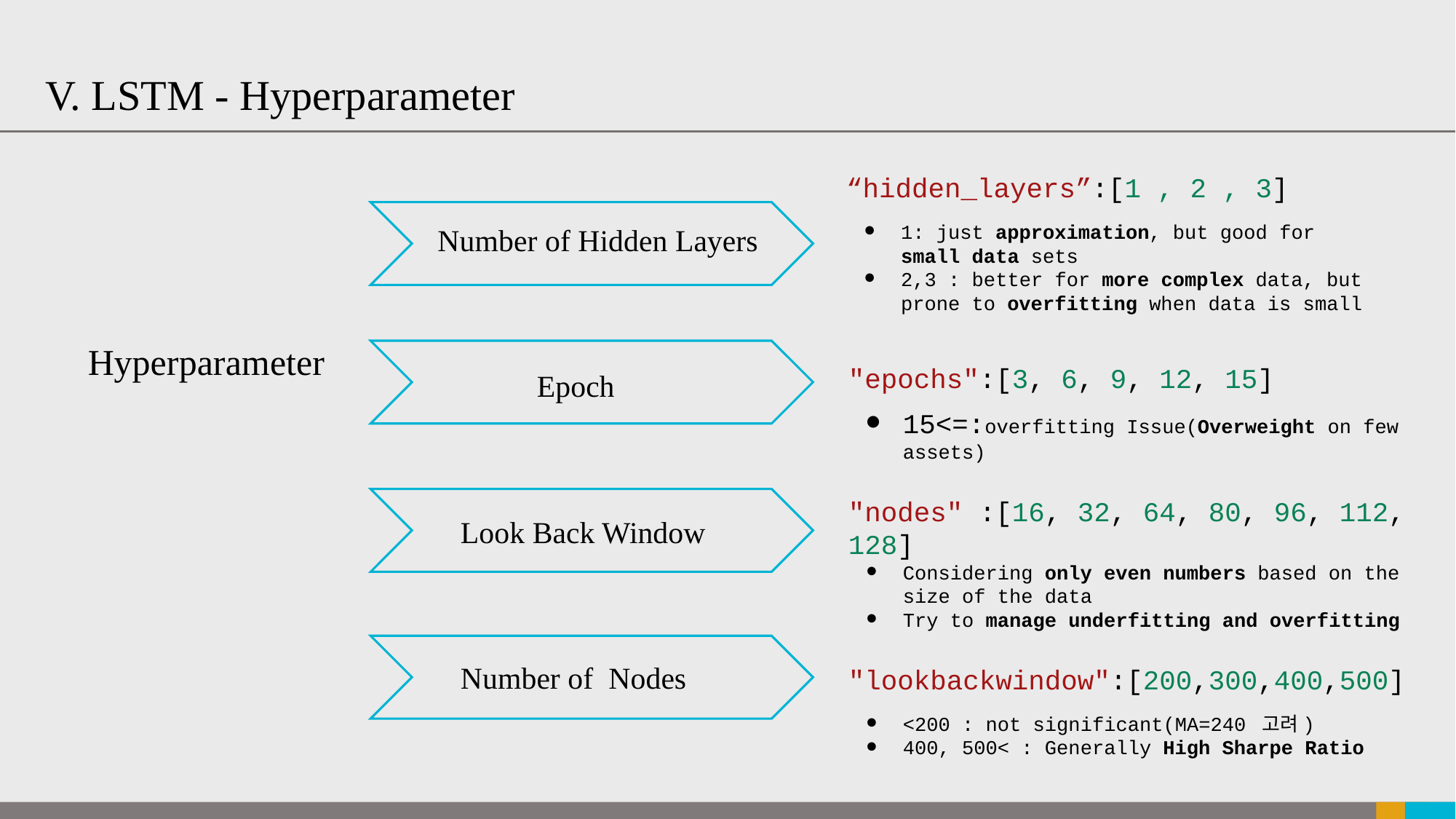

V. LSTM - Hyperparameter

“hidden_layers”:[1 , 2 , 3]

1: just approximation, but good for small data sets
2,3 : better for more complex data, but prone to overfitting when data is small

Number of Hidden Layers

             Epoch

   Look Back Window

   Number of  Nodes
Hyperparameter

"epochs":[3, 6, 9, 12, 15]

15<=:overfitting Issue(Overweight on few assets)

"nodes" :[16, 32, 64, 80, 96, 112, 128]
Considering only even numbers based on the size of the data
Try to manage underfitting and overfitting

"lookbackwindow":[200,300,400,500]

<200 : not significant(MA=240 고려)
400, 500< : Generally High Sharpe Ratio